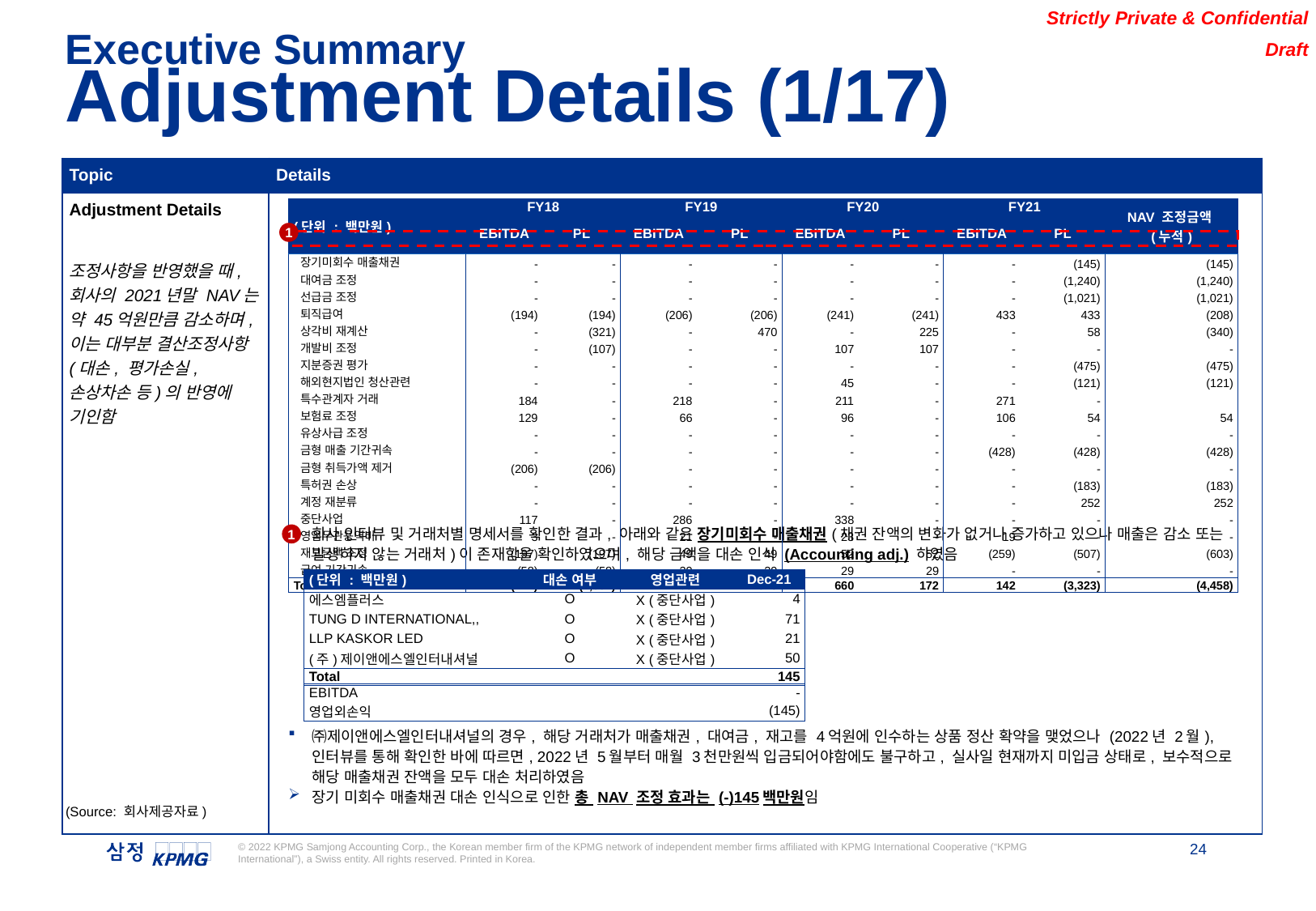

Executive Summary
Adjustment Details (1/17)
| Topic | Details |
| --- | --- |
| Adjustment Details 조정사항을 반영했을 때, 회사의 2021년말 NAV는 약 45억원만큼 감소하며, 이는 대부분 결산조정사항(대손, 평가손실, 손상차손 등)의 반영에 기인함 | 회사 인터뷰 및 거래처별 명세서를 확인한 결과, 아래와 같은 장기미회수 매출채권(채권 잔액의 변화가 없거나 증가하고 있으나 매출은 감소 또는 발생하지 않는 거래처)이 존재함을 확인하였으며, 해당 금액을 대손 인식 (Accounting adj.) 하였음 ㈜제이앤에스엘인터내셔널의 경우, 해당 거래처가 매출채권, 대여금, 재고를 4억원에 인수하는 상품 정산 확약을 맺었으나 (2022년 2월), 인터뷰를 통해 확인한 바에 따르면, 2022년 5월부터 매월 3천만원씩 입금되어야함에도 불구하고, 실사일 현재까지 미입금 상태로, 보수적으로 해당 매출채권 잔액을 모두 대손 처리하였음 장기 미회수 매출채권 대손 인식으로 인한 총 NAV 조정 효과는 (-)145백만원임 |
| (단위 : 백만원) | FY18 |  | FY19 |  | FY20 |  | FY21 |  | NAV 조정금액 (누적) |
| --- | --- | --- | --- | --- | --- | --- | --- | --- | --- |
|  | EBITDA | PL | EBITDA | PL | EBITDA | PL | EBITDA | PL |  |
| 장기미회수 매출채권 | - | - | - | - | - | - | - | (145) | (145) |
| 대여금 조정 | - | - | - | - | - | - | - | (1,240) | (1,240) |
| 선급금 조정 | - | - | - | - | - | - | - | (1,021) | (1,021) |
| 퇴직급여 | (194) | (194) | (206) | (206) | (241) | (241) | 433 | 433 | (208) |
| 상각비 재계산 | - | (321) | - | 470 | - | 225 | - | 58 | (340) |
| 개발비 조정 | - | (107) | - | - | 107 | 107 | - | - | - |
| 지분증권 평가 | - | - | - | - | - | - | - | (475) | (475) |
| 해외현지법인 청산관련 | - | - | - | - | 45 | - | - | (121) | (121) |
| 특수관계자 거래 | 184 | - | 218 | - | 211 | - | 271 | - |  |
| 보험료 조정 | 129 | - | 66 | - | 96 | - | 106 | 54 | 54 |
| 유상사급 조정 | - | - | - | - | - | - | - | - | - |
| 금형 매출 기간귀속 | - | - | - | - | - | - | (428) | (428) | (428) |
| 금형 취득가액 제거 | (206) | (206) | - | - | - | - | - | - | - |
| 특허권 손상 | - | - | - | - | - | - | - | (183) | (183) |
| 계정 재분류 | - | - | - | - | - | - | - | 252 | 252 |
| 중단사업 | 117 | - | 286 | - | 338 | - | - | - | - |
| 영업무관용역비 | 3 | - | 21 | - | 23 | - | 19 | - | - |
| 재고금액 조정 | (197) | (197) | 49 | 49 | 52 | 52 | (259) | (507) | (603) |
| 급여 기간귀속 | (58) | (58) | 29 | 29 | 29 | 29 | - | - | - |
| Total | (222) | (1,084) | 463 | 343 | 660 | 172 | 142 | (3,323) | (4,458) |
1

1
| (단위 : 백만원) | 대손 여부 | 영업관련 | Dec-21 |
| --- | --- | --- | --- |
| 에스엠플러스 | O | X (중단사업) | 4 |
| TUNG D INTERNATIONAL,, | O | X (중단사업) | 71 |
| LLP KASKOR LED | O | X (중단사업) | 21 |
| (주)제이앤에스엘인터내셔널 | O | X (중단사업) | 50 |
| Total |  |  | 145 |
| EBITDA |  |  | - |
| --- | --- | --- | --- |
| 영업외손익 |  |  | (145) |
(Source: 회사제공자료)